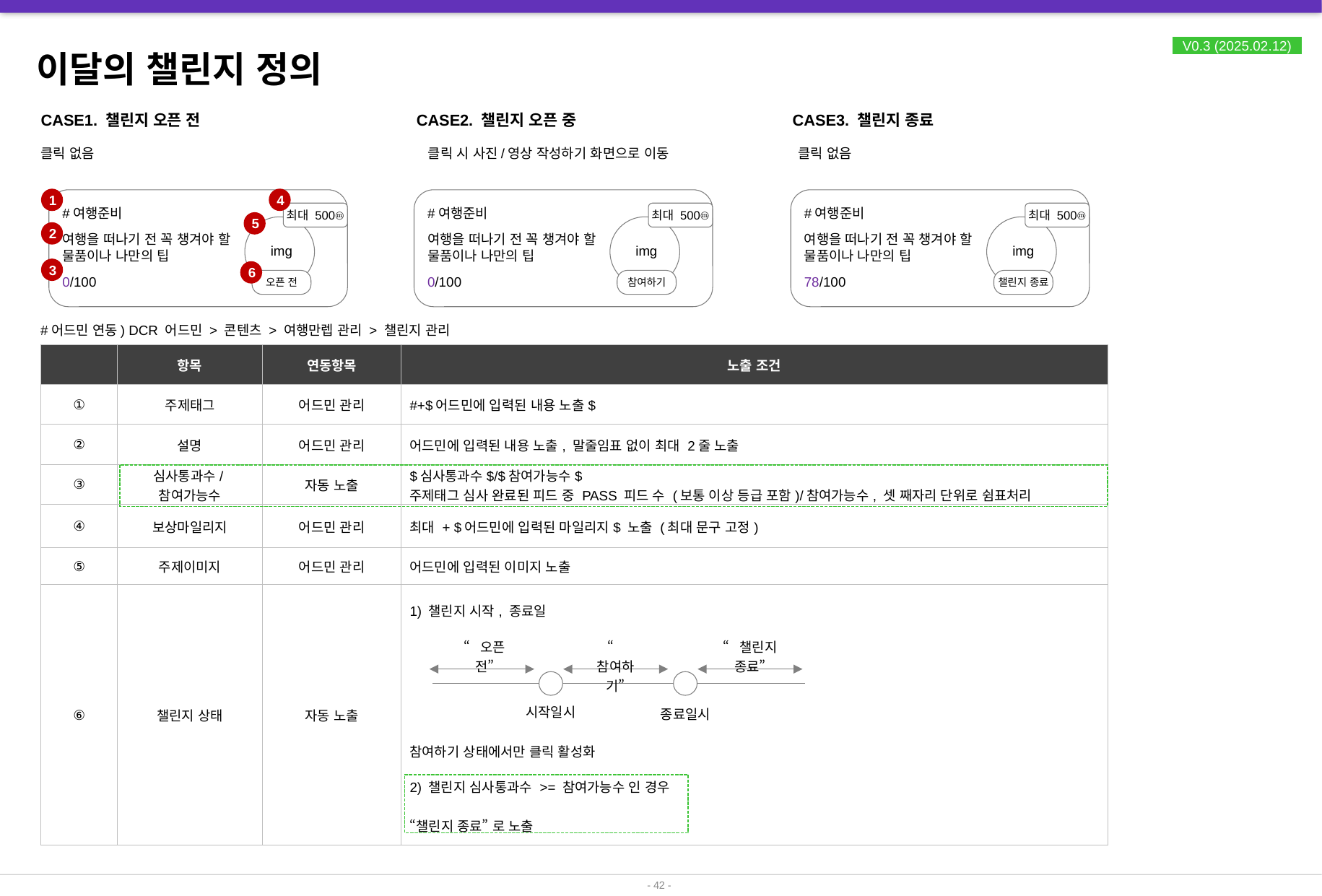

이달의 챌린지 정의
V0.3 (2025.02.12)
CASE1. 챌린지 오픈 전
클릭 없음
4
1

#여행준비
최대 500ⓜ

오픈 전
여행을 떠나기 전 꼭 챙겨야 할
물품이나 나만의 팁
img
0/100
5
2
3
6
CASE2. 챌린지 오픈 중
클릭 시 사진/영상 작성하기 화면으로 이동

#여행준비
최대 500ⓜ

참여하기
여행을 떠나기 전 꼭 챙겨야 할
물품이나 나만의 팁
img
0/100
CASE3. 챌린지 종료
클릭 없음

#여행준비
최대 500ⓜ

챌린지 종료
여행을 떠나기 전 꼭 챙겨야 할
물품이나 나만의 팁
img
78/100
#어드민 연동) DCR 어드민 > 콘텐츠 > 여행만렙 관리 > 챌린지 관리
|  | 항목 | 연동항목 | 노출 조건 |
| --- | --- | --- | --- |
| ① | 주제태그 | 어드민 관리 | #+$어드민에 입력된 내용 노출$ |
| ② | 설명 | 어드민 관리 | 어드민에 입력된 내용 노출, 말줄임표 없이 최대 2줄 노출 |
| ③ | 심사통과수/참여가능수 | 자동 노출 | $심사통과수$/$참여가능수$ 주제태그 심사 완료된 피드 중 PASS 피드 수 (보통 이상 등급 포함)/참여가능수, 셋 째자리 단위로 쉼표처리 |
| ④ | 보상마일리지 | 어드민 관리 | 최대 + $어드민에 입력된 마일리지$ 노출 (최대 문구 고정) |
| ⑤ | 주제이미지 | 어드민 관리 | 어드민에 입력된 이미지 노출 |
| ⑥ | 챌린지 상태 | 자동 노출 | 1) 챌린지 시작, 종료일 참여하기 상태에서만 클릭 활성화 2) 챌린지 심사통과수 >= 참여가능수 인 경우 “챌린지 종료” 로 노출 |

“오픈 전”
“참여하기”
“챌린지 종료”

시작일시
종료일시

- 42 -